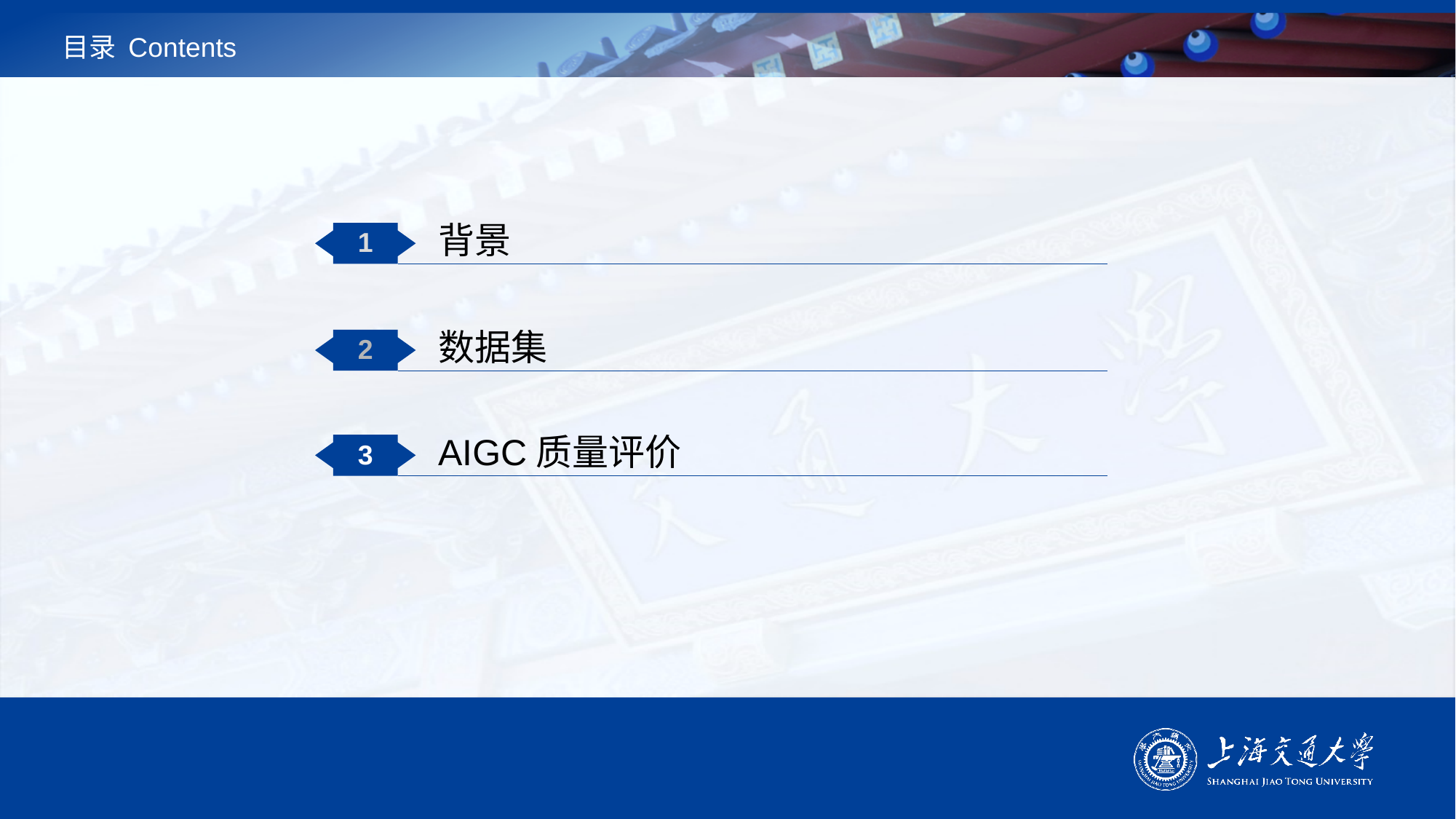

# 目录 Contents
背景
1

数据集
2

AIGC质量评价
3